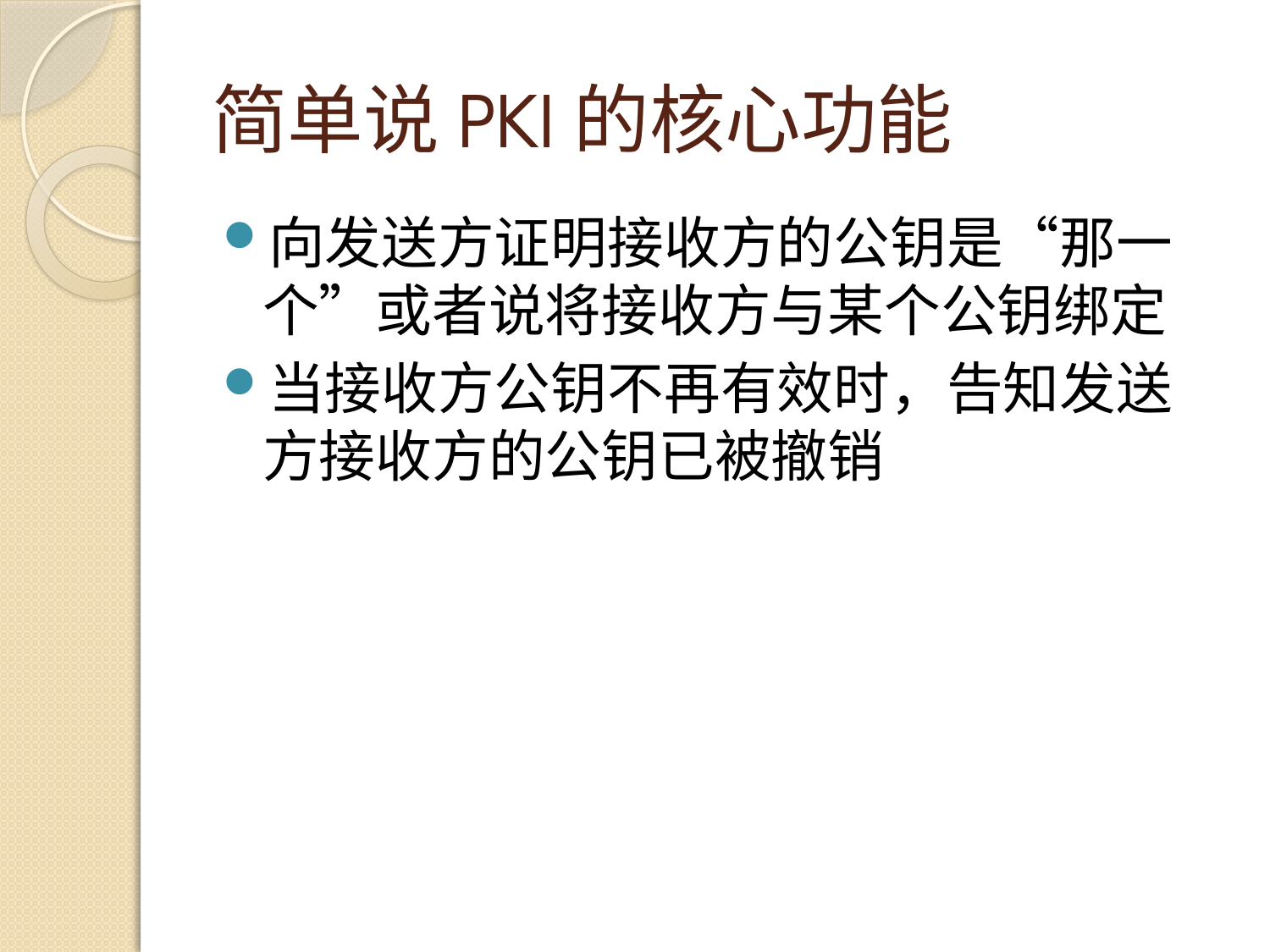

# 简单说PKI的核心功能
向发送方证明接收方的公钥是“那一个”或者说将接收方与某个公钥绑定
当接收方公钥不再有效时，告知发送方接收方的公钥已被撤销